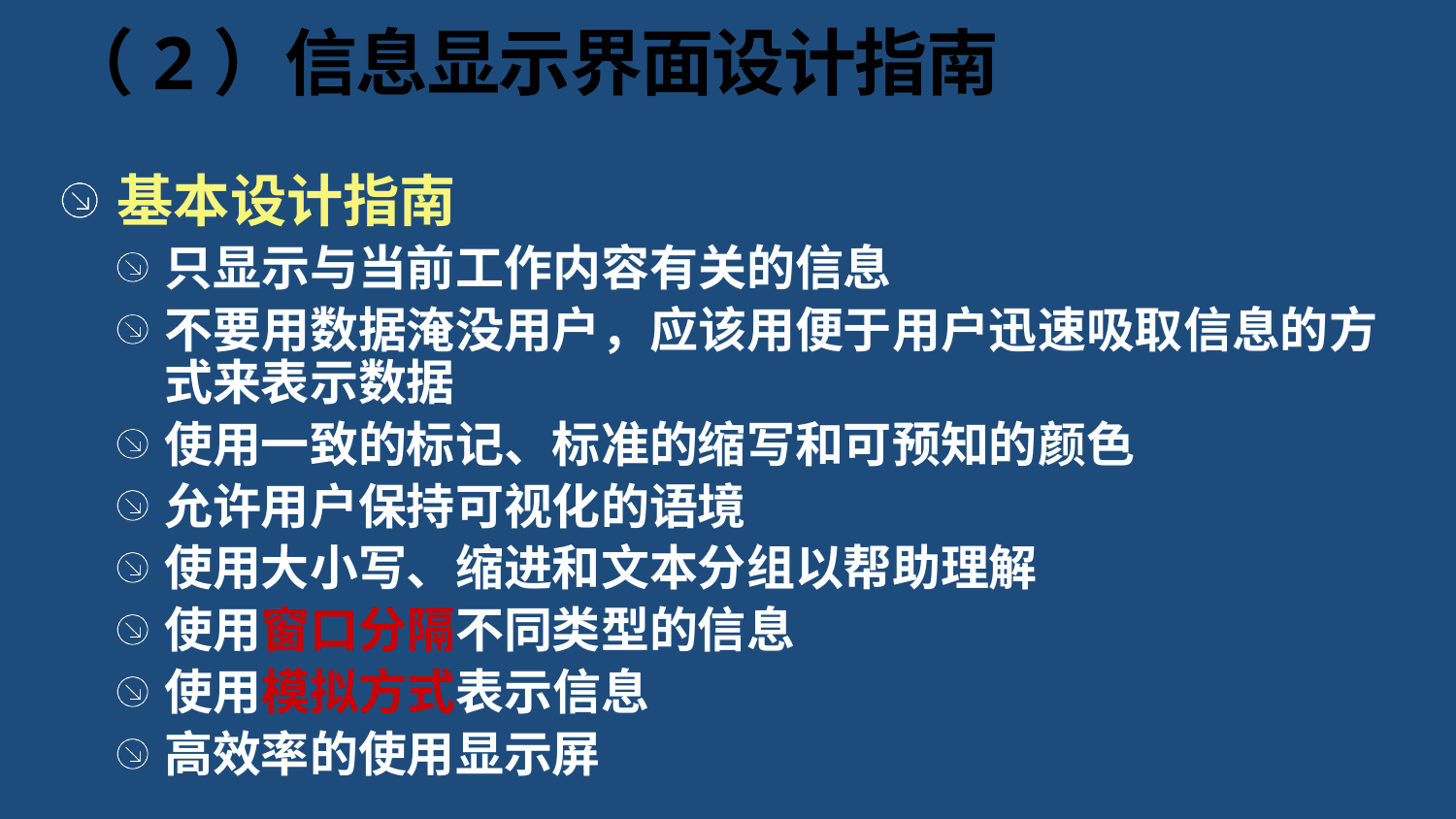

# （2）信息显示界面设计指南
基本设计指南
只显示与当前工作内容有关的信息
不要用数据淹没用户，应该用便于用户迅速吸取信息的方式来表示数据
使用一致的标记、标准的缩写和可预知的颜色
允许用户保持可视化的语境
使用大小写、缩进和文本分组以帮助理解
使用窗口分隔不同类型的信息
使用模拟方式表示信息
高效率的使用显示屏